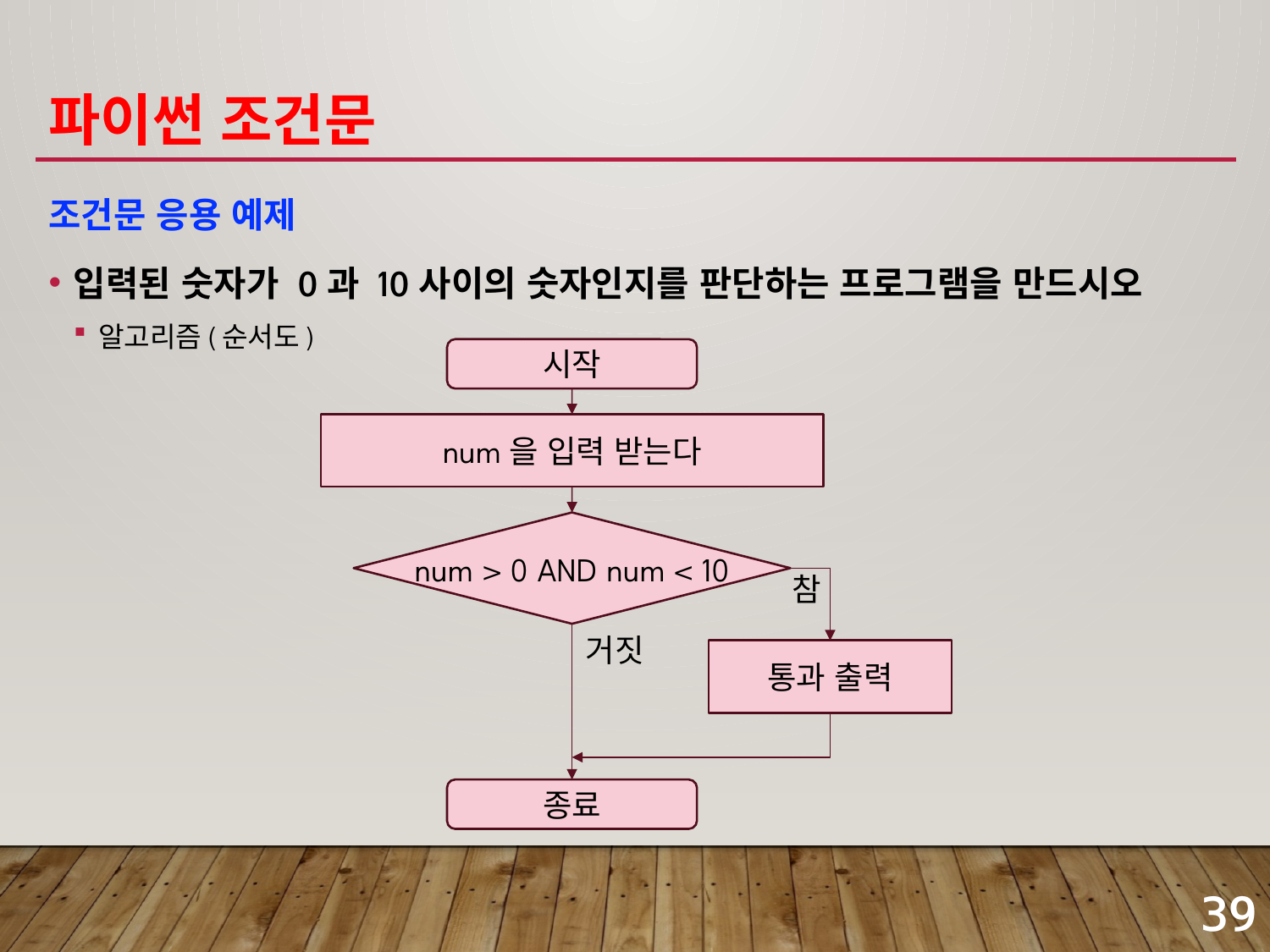

# 파이썬 조건문
조건문 응용 예제
입력된 숫자가 0과 10사이의 숫자인지를 판단하는 프로그램을 만드시오
알고리즘(순서도)
시작
num을 입력 받는다

num > 0 AND num < 10
참
거짓
통과 출력
종료